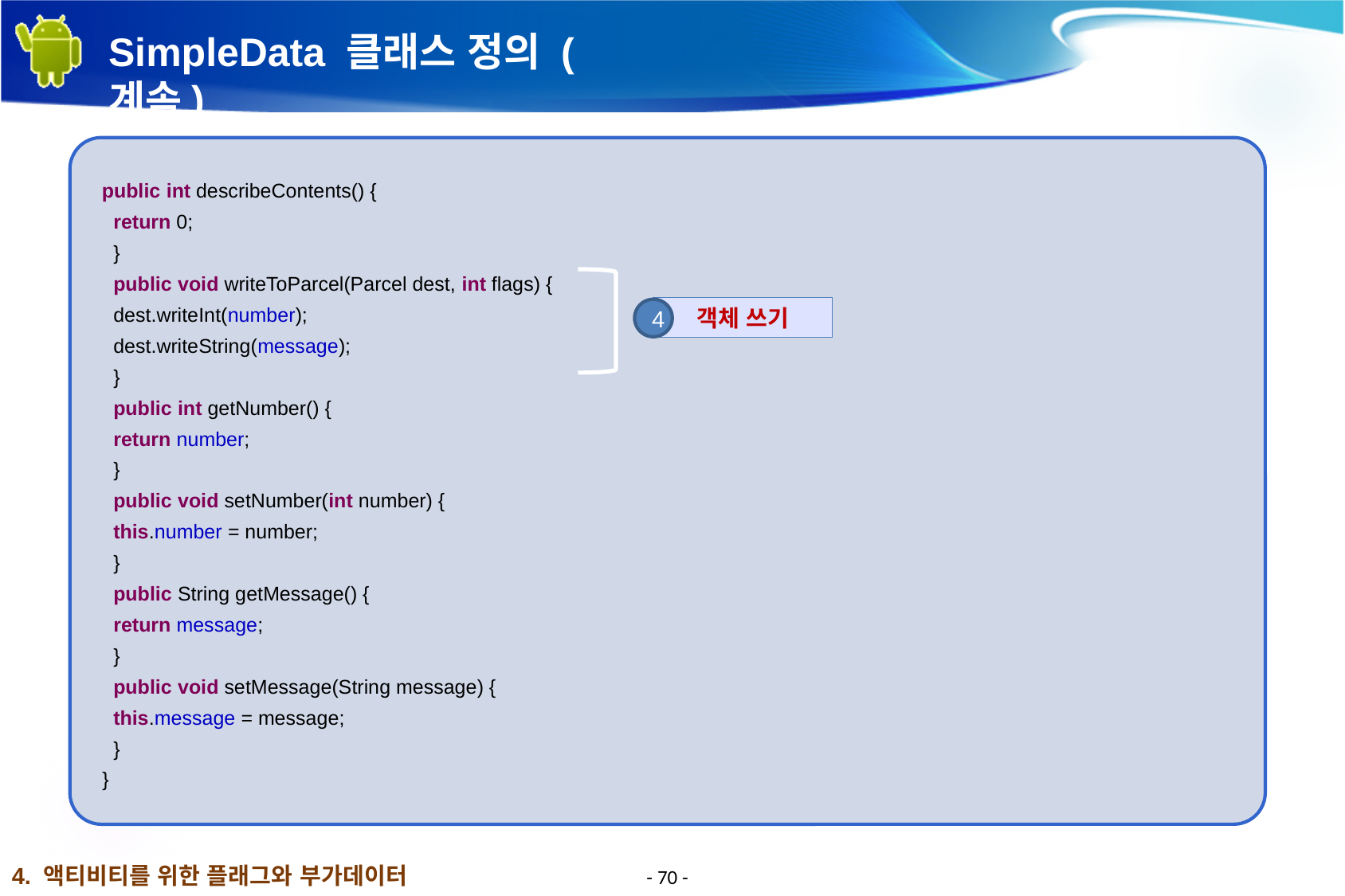

# SimpleData 클래스 정의 (계속)
  public int describeContents() {
  return 0;
  }
  public void writeToParcel(Parcel dest, int flags) {
  dest.writeInt(number);
  dest.writeString(message);
  }
  public int getNumber() {
  return number;
  }
  public void setNumber(int number) {
  this.number = number;
  }
  public String getMessage() {
  return message;
  }
  public void setMessage(String message) {
  this.message = message;
  }
}

객체 쓰기
4
4. 액티비티를 위한 플래그와 부가데이터